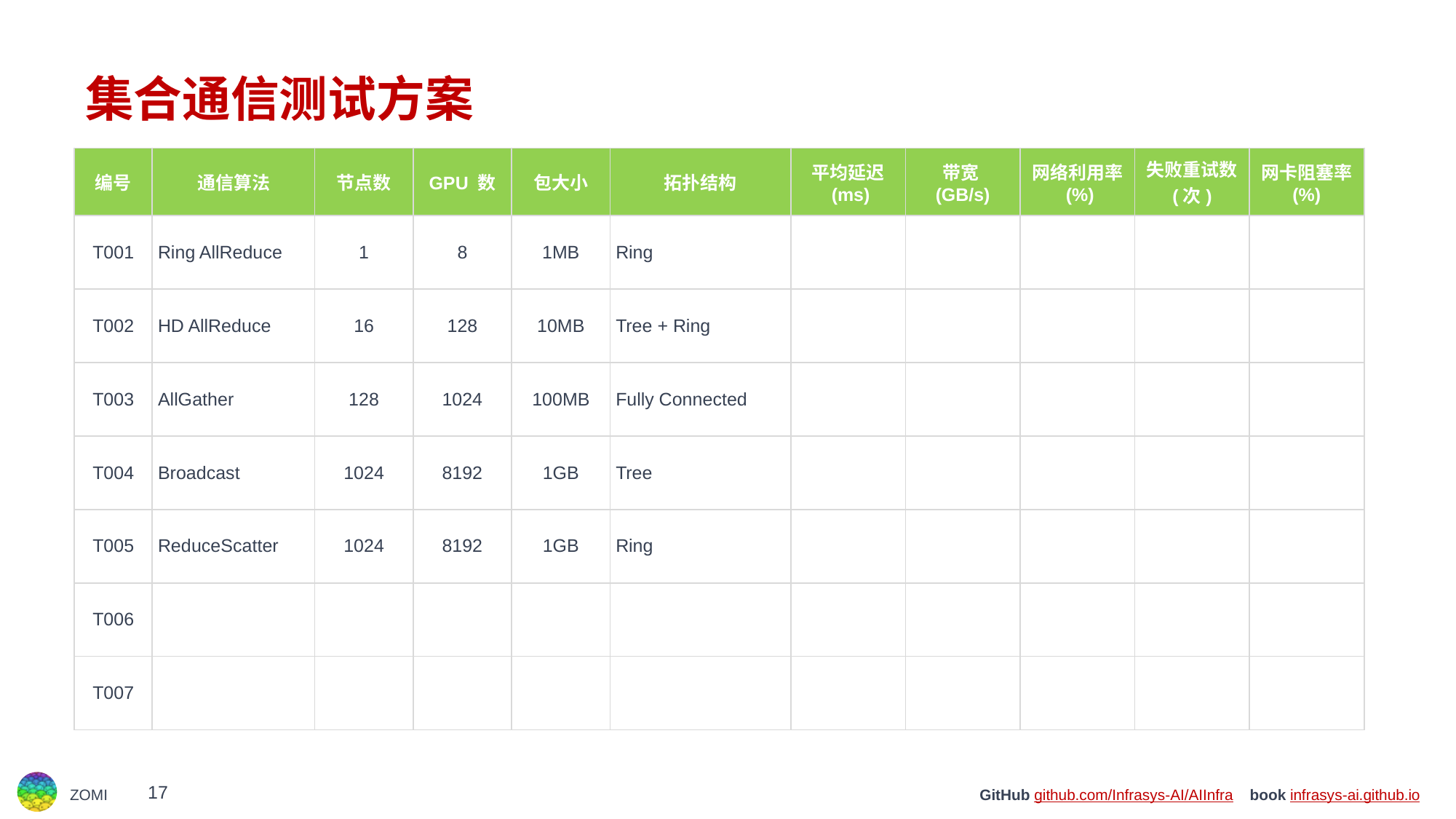

# 集合通信测试方案
| 编号 | 通信算法 | 节点数 | GPU 数 | 包大小 | 拓扑结构 | 平均延迟 (ms) | 带宽 (GB/s) | 网络利用率 (%) | 失败重试数 (次) | 网卡阻塞率 (%) |
| --- | --- | --- | --- | --- | --- | --- | --- | --- | --- | --- |
| T001 | Ring AllReduce | 1 | 8 | 1MB | Ring |  |  |  |  |  |
| T002 | HD AllReduce | 16 | 128 | 10MB | Tree + Ring |  |  |  |  |  |
| T003 | AllGather | 128 | 1024 | 100MB | Fully Connected |  |  |  |  |  |
| T004 | Broadcast | 1024 | 8192 | 1GB | Tree |  |  |  |  |  |
| T005 | ReduceScatter | 1024 | 8192 | 1GB | Ring |  |  |  |  |  |
| T006 |  |  |  |  |  |  |  |  |  |  |
| T007 |  |  |  |  |  |  |  |  |  |  |